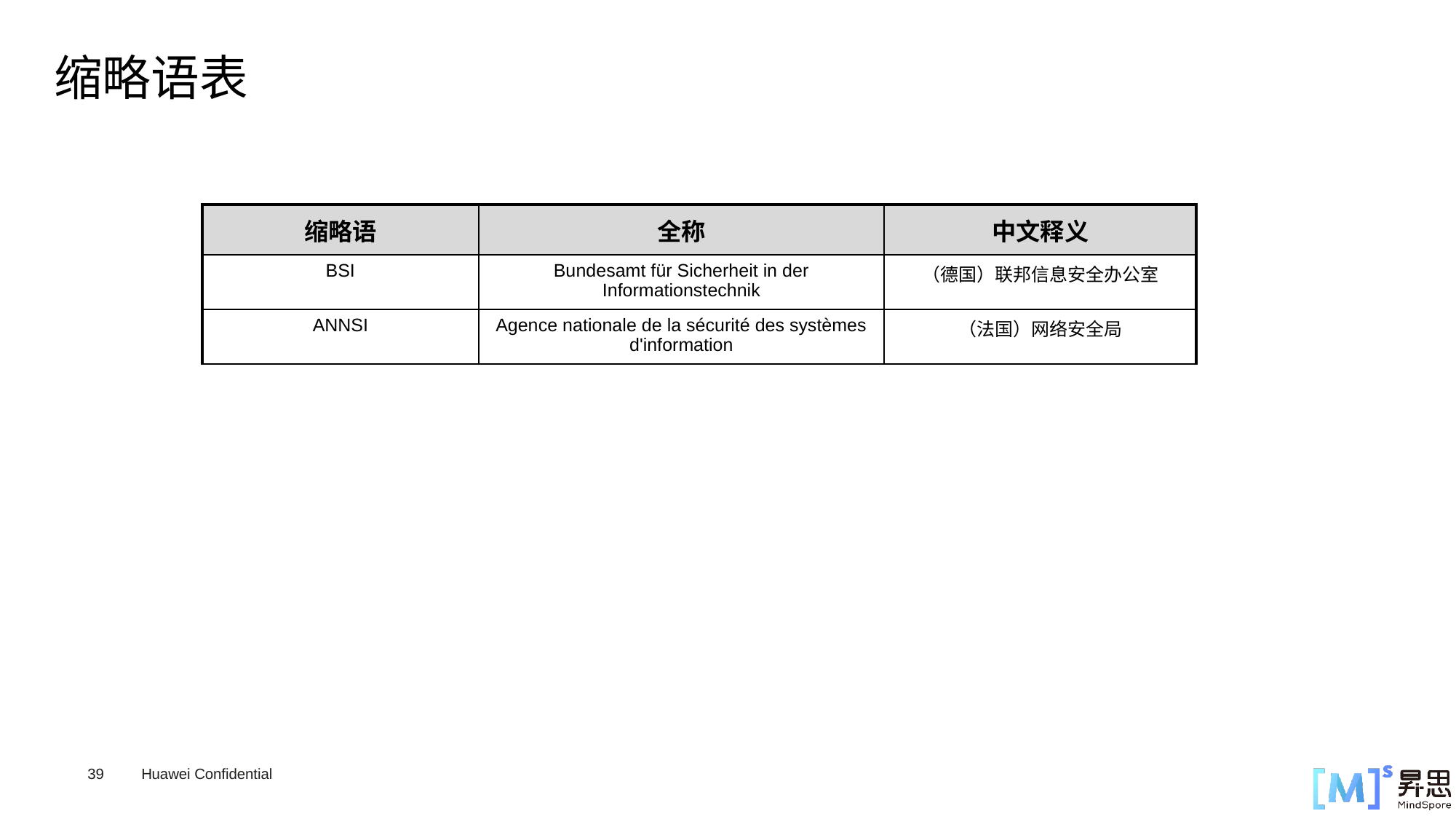

# 缩略语表
| 缩略语 | 全称 | 中文释义 |
| --- | --- | --- |
| BSI | Bundesamt für Sicherheit in der Informationstechnik | （德国）联邦信息安全办公室 |
| ANNSI | Agence nationale de la sécurité des systèmes d'information | （法国）网络安全局 |